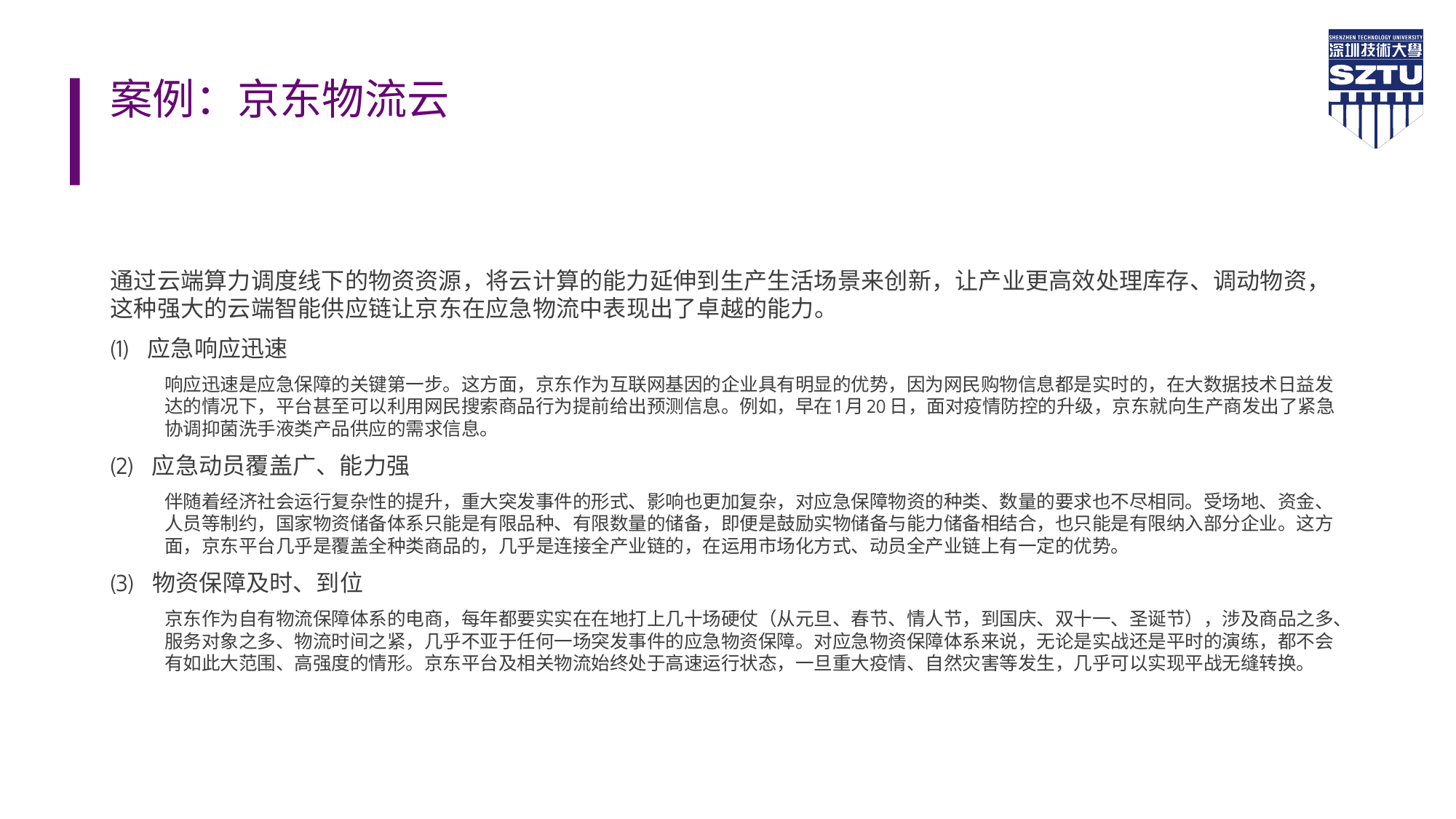

# 案例：京东物流云
通过云端算力调度线下的物资资源，将云计算的能力延伸到生产生活场景来创新，让产业更高效处理库存、调动物资，这种强大的云端智能供应链让京东在应急物流中表现出了卓越的能力。
(1)  应急响应迅速
响应迅速是应急保障的关键第一步。这方面，京东作为互联网基因的企业具有明显的优势，因为网民购物信息都是实时的，在大数据技术日益发达的情况下，平台甚至可以利用网民搜索商品行为提前给出预测信息。例如，早在1月20日，面对疫情防控的升级，京东就向生产商发出了紧急协调抑菌洗手液类产品供应的需求信息。
(2)  应急动员覆盖广、能力强
伴随着经济社会运行复杂性的提升，重大突发事件的形式、影响也更加复杂，对应急保障物资的种类、数量的要求也不尽相同。受场地、资金、人员等制约，国家物资储备体系只能是有限品种、有限数量的储备，即便是鼓励实物储备与能力储备相结合，也只能是有限纳入部分企业。这方面，京东平台几乎是覆盖全种类商品的，几乎是连接全产业链的，在运用市场化方式、动员全产业链上有一定的优势。
(3)  物资保障及时、到位
京东作为自有物流保障体系的电商，每年都要实实在在地打上几十场硬仗（从元旦、春节、情人节，到国庆、双十一、圣诞节），涉及商品之多、服务对象之多、物流时间之紧，几乎不亚于任何一场突发事件的应急物资保障。对应急物资保障体系来说，无论是实战还是平时的演练，都不会有如此大范围、高强度的情形。京东平台及相关物流始终处于高速运行状态，一旦重大疫情、自然灾害等发生，几乎可以实现平战无缝转换。